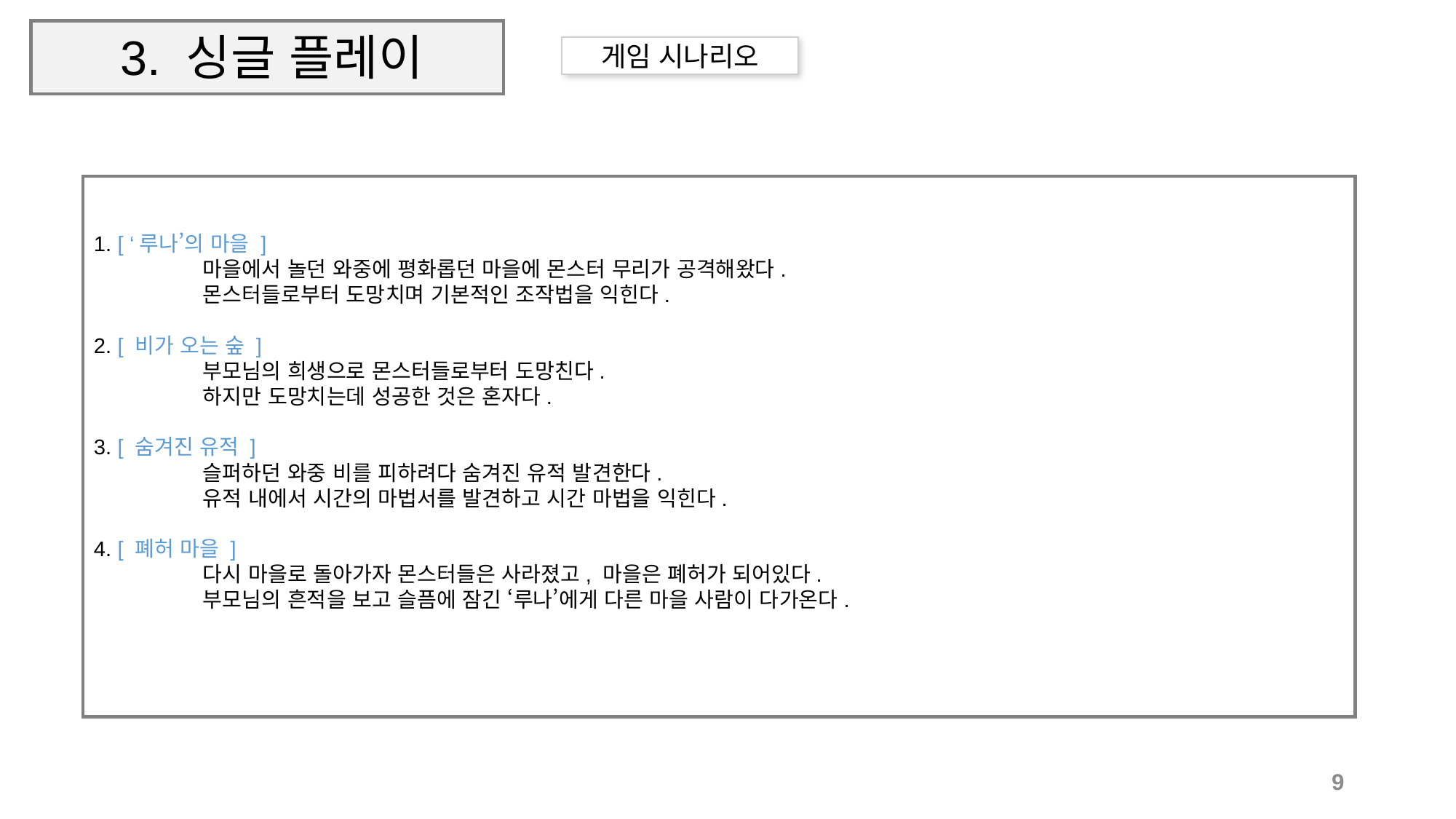

# 3. 싱글 플레이
게임 시나리오
1. [ ‘루나’의 마을 ]
	마을에서 놀던 와중에 평화롭던 마을에 몬스터 무리가 공격해왔다.
	몬스터들로부터 도망치며 기본적인 조작법을 익힌다.

2. [ 비가 오는 숲 ]
	부모님의 희생으로 몬스터들로부터 도망친다.
	하지만 도망치는데 성공한 것은 혼자다.

3. [ 숨겨진 유적 ]
	슬퍼하던 와중 비를 피하려다 숨겨진 유적 발견한다.
	유적 내에서 시간의 마법서를 발견하고 시간 마법을 익힌다.

4. [ 폐허 마을 ]
	다시 마을로 돌아가자 몬스터들은 사라졌고, 마을은 폐허가 되어있다.
 	부모님의 흔적을 보고 슬픔에 잠긴 ‘루나’에게 다른 마을 사람이 다가온다.

9